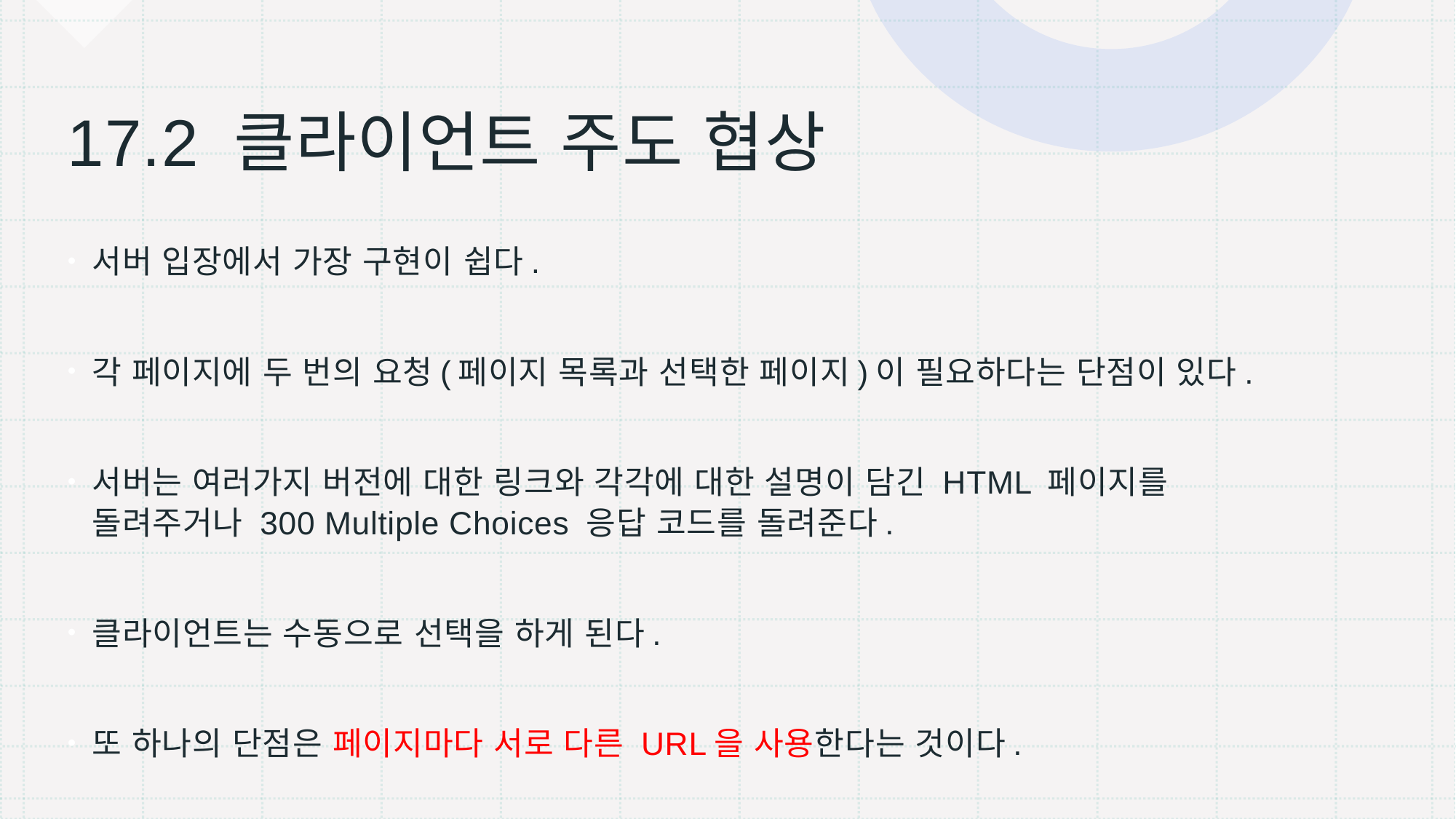

# 17.2 클라이언트 주도 협상
서버 입장에서 가장 구현이 쉽다.

각 페이지에 두 번의 요청(페이지 목록과 선택한 페이지)이 필요하다는 단점이 있다.

서버는 여러가지 버전에 대한 링크와 각각에 대한 설명이 담긴 HTML 페이지를 돌려주거나 300 Multiple Choices 응답 코드를 돌려준다.

클라이언트는 수동으로 선택을 하게 된다.

또 하나의 단점은 페이지마다 서로 다른 URL을 사용한다는 것이다.